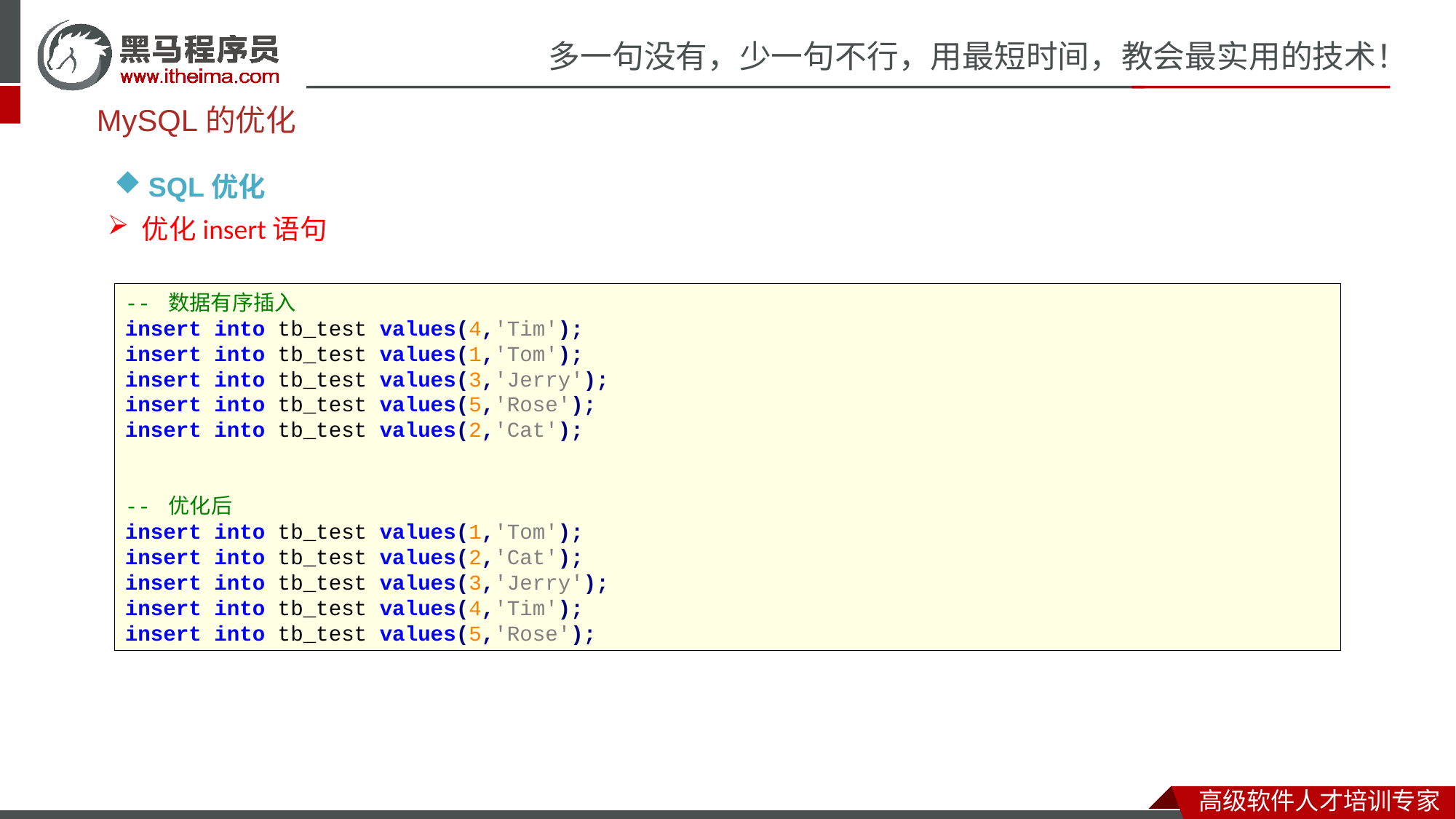

MySQL的优化
SQL优化
优化insert语句
-- 数据有序插入
insert into tb_test values(4,'Tim');
insert into tb_test values(1,'Tom');
insert into tb_test values(3,'Jerry');
insert into tb_test values(5,'Rose');
insert into tb_test values(2,'Cat');

-- 优化后
insert into tb_test values(1,'Tom');
insert into tb_test values(2,'Cat');
insert into tb_test values(3,'Jerry');
insert into tb_test values(4,'Tim');
insert into tb_test values(5,'Rose');